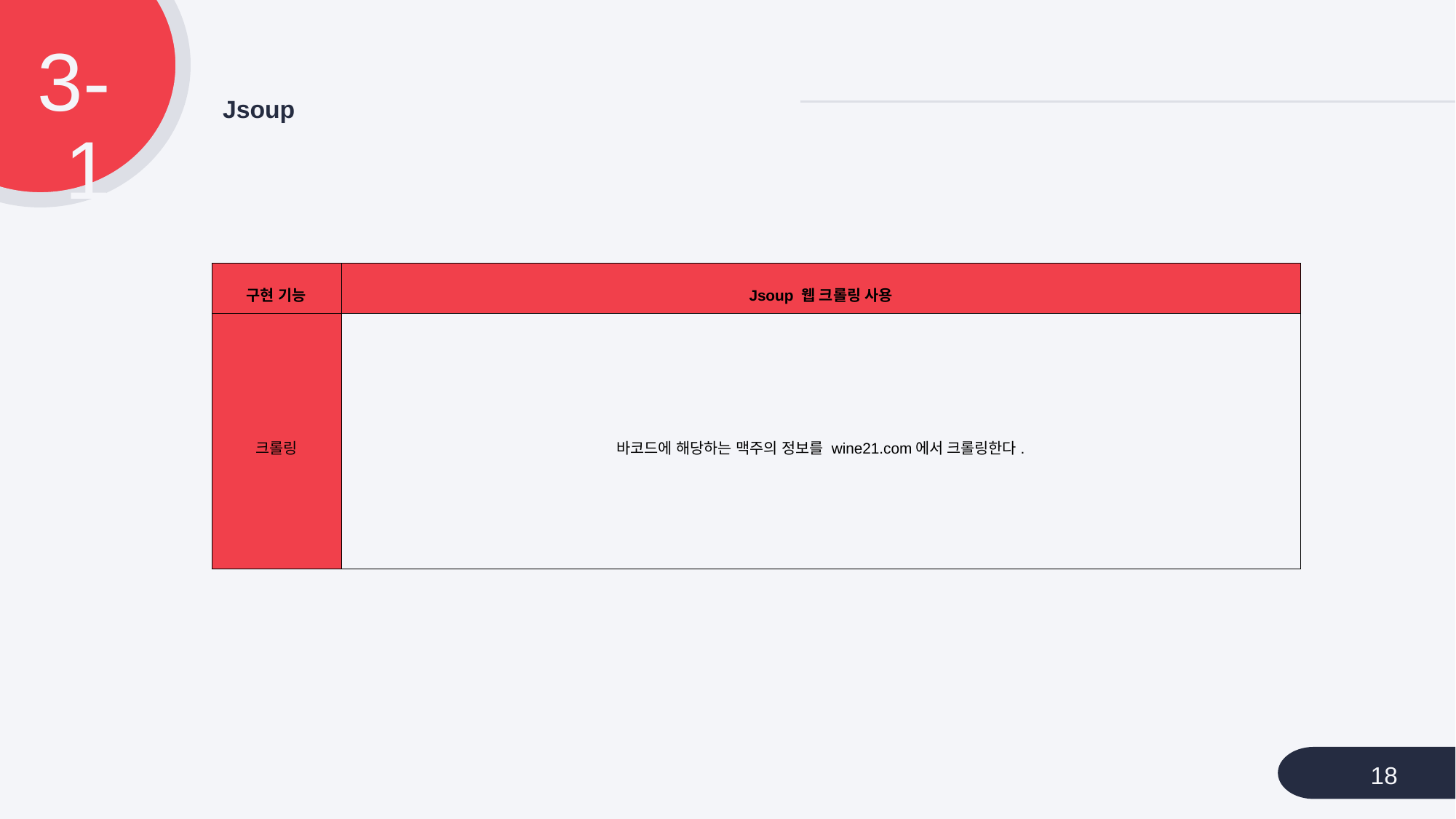

3-1
# Jsoup
| 구현 기능 | Jsoup 웹 크롤링 사용 |
| --- | --- |
| 크롤링 | 바코드에 해당하는 맥주의 정보를 wine21.com에서 크롤링한다. |

18